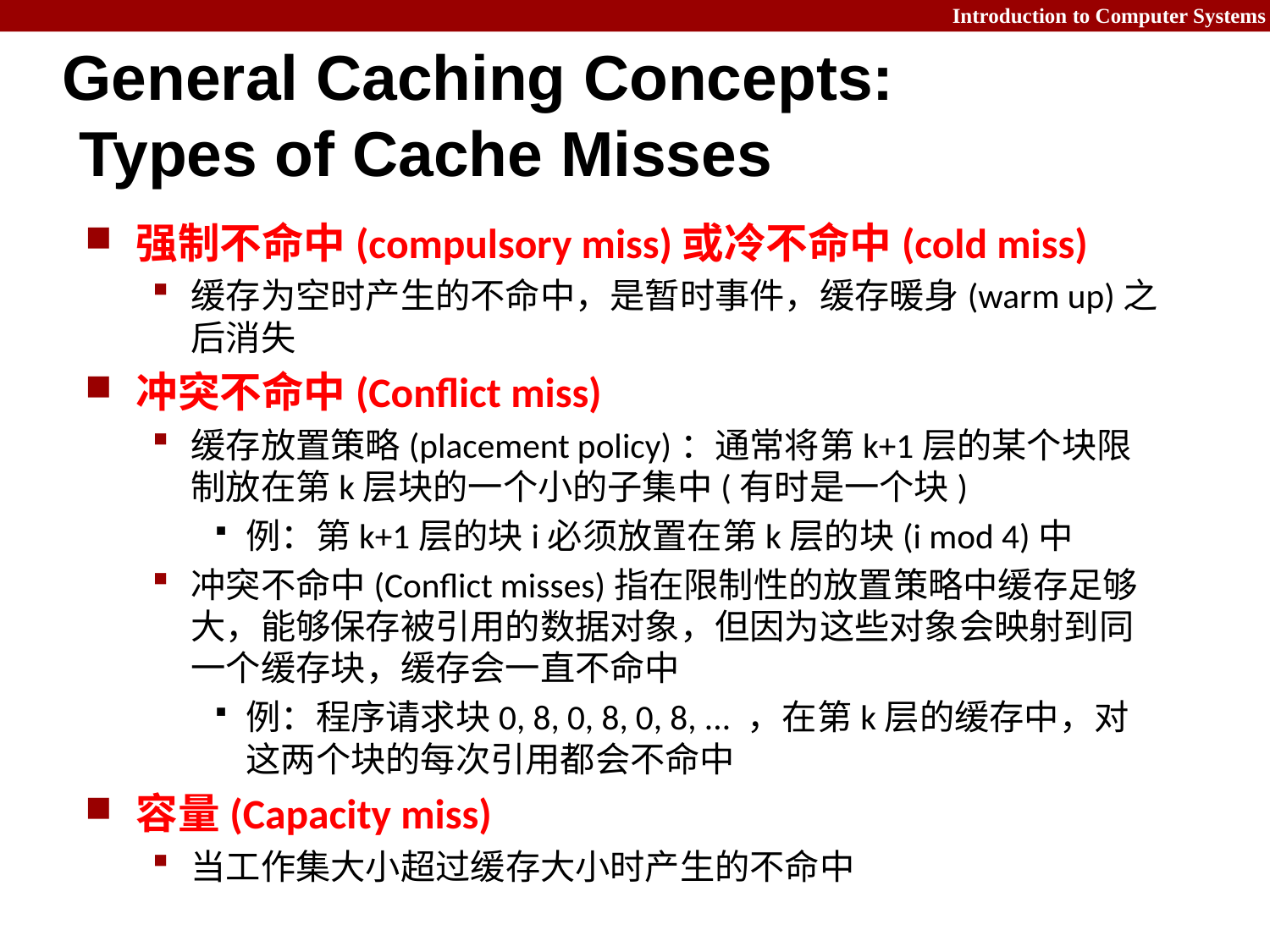

# General Caching Concepts: Types of Cache Misses
强制不命中(compulsory miss)或冷不命中(cold miss)
缓存为空时产生的不命中，是暂时事件，缓存暖身(warm up)之后消失
冲突不命中(Conflict miss)
缓存放置策略(placement policy)：通常将第k+1层的某个块限制放在第k层块的一个小的子集中(有时是一个块)
例：第k+1层的块i必须放置在第k层的块(i mod 4)中
冲突不命中(Conflict misses)指在限制性的放置策略中缓存足够 大，能够保存被引用的数据对象，但因为这些对象会映射到同一个缓存块，缓存会一直不命中
例：程序请求块0, 8, 0, 8, 0, 8, ... ，在第k层的缓存中，对这两个块的每次引用都会不命中
容量(Capacity miss)
当工作集大小超过缓存大小时产生的不命中